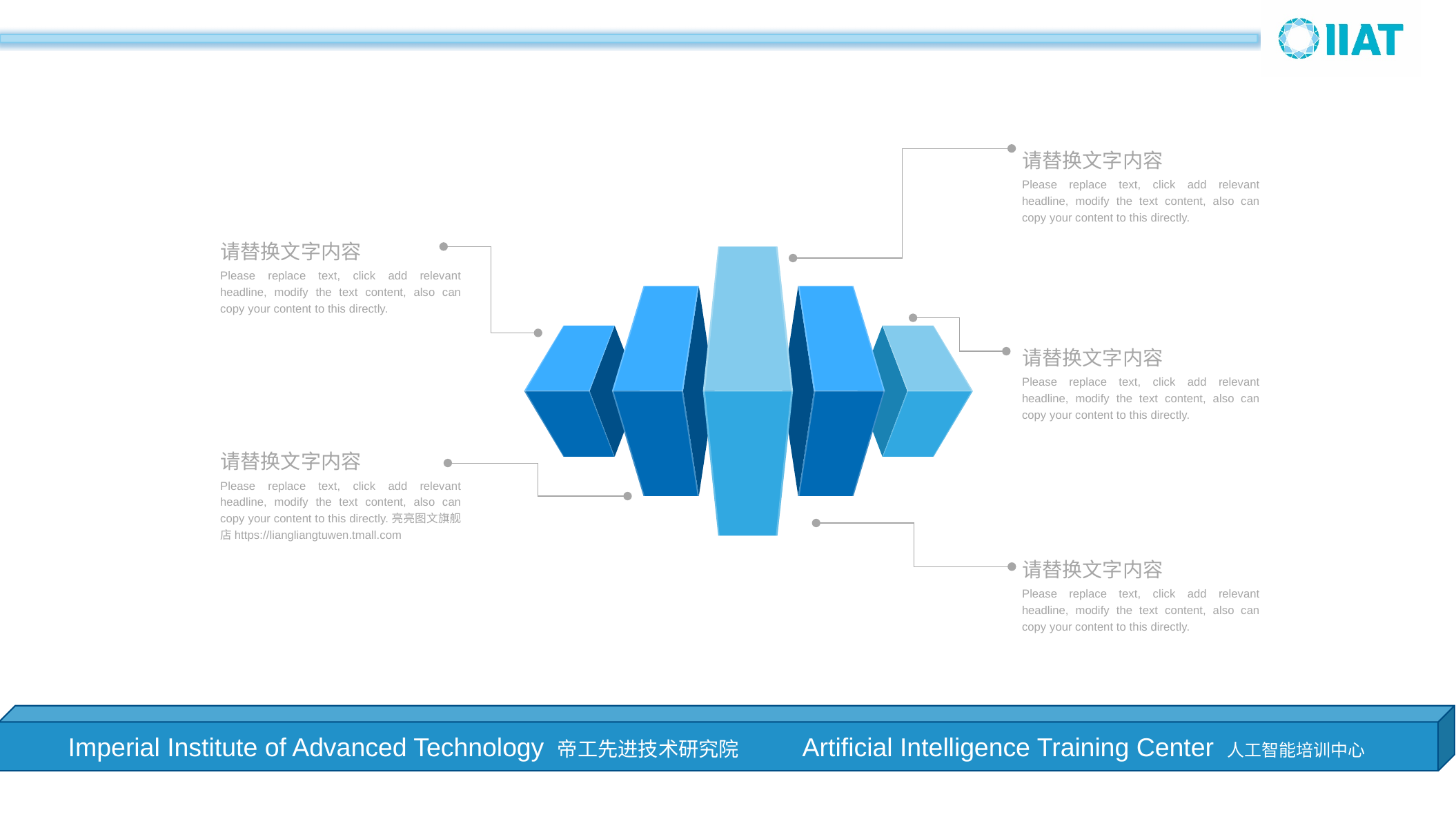

请替换文字内容
Please replace text, click add relevant headline, modify the text content, also can copy your content to this directly.
请替换文字内容

Please replace text, click add relevant headline, modify the text content, also can copy your content to this directly.
请替换文字内容
Please replace text, click add relevant headline, modify the text content, also can copy your content to this directly.
请替换文字内容
Please replace text, click add relevant headline, modify the text content, also can copy your content to this directly.亮亮图文旗舰店https://liangliangtuwen.tmall.com
请替换文字内容
Please replace text, click add relevant headline, modify the text content, also can copy your content to this directly.